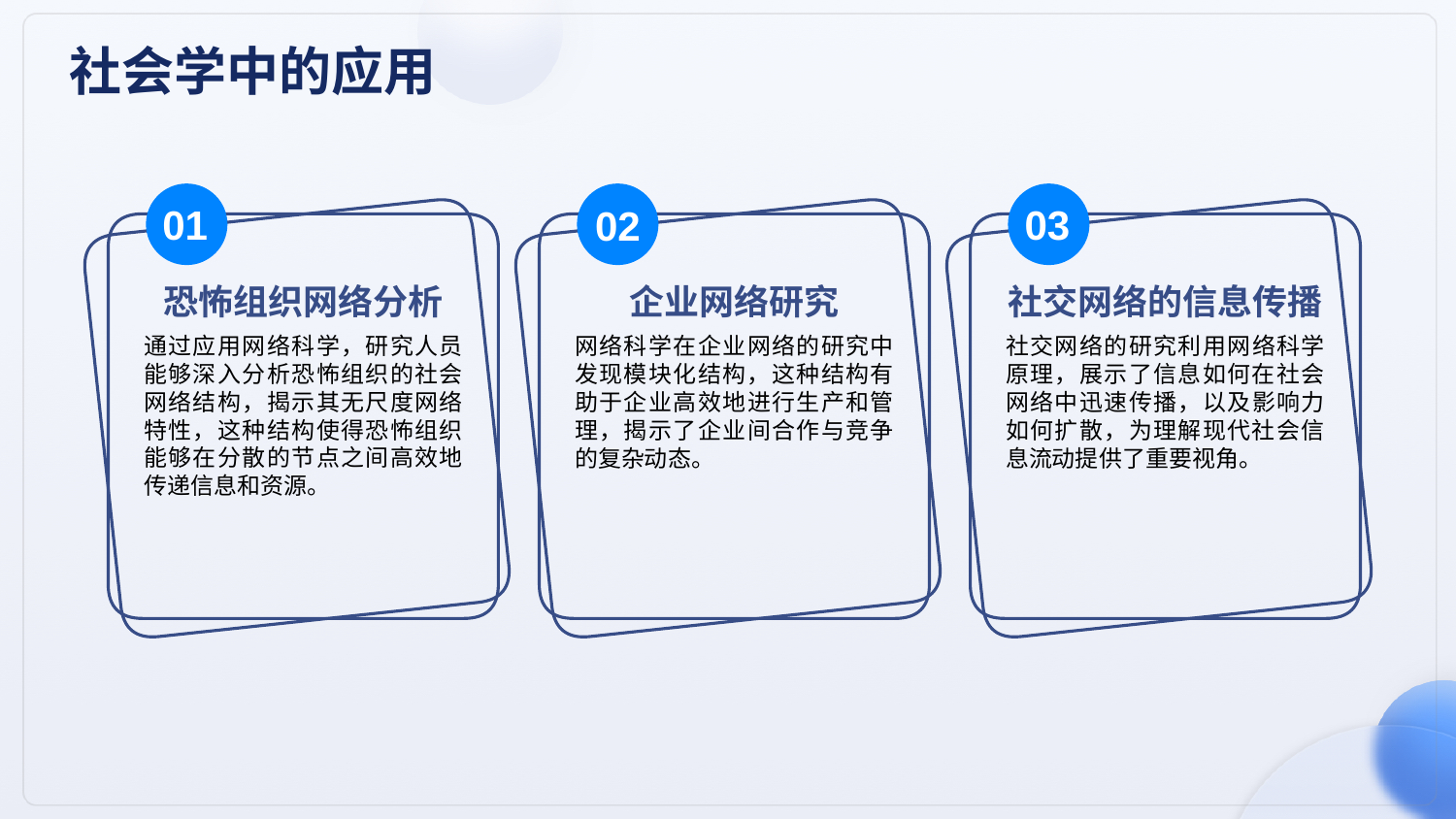

社会学中的应用
01
03
02

恐怖组织网络分析
企业网络研究
社交网络的信息传播
通过应用网络科学，研究人员能够深入分析恐怖组织的社会网络结构，揭示其无尺度网络特性，这种结构使得恐怖组织能够在分散的节点之间高效地传递信息和资源。
网络科学在企业网络的研究中发现模块化结构，这种结构有助于企业高效地进行生产和管理，揭示了企业间合作与竞争的复杂动态。
社交网络的研究利用网络科学原理，展示了信息如何在社会网络中迅速传播，以及影响力如何扩散，为理解现代社会信息流动提供了重要视角。